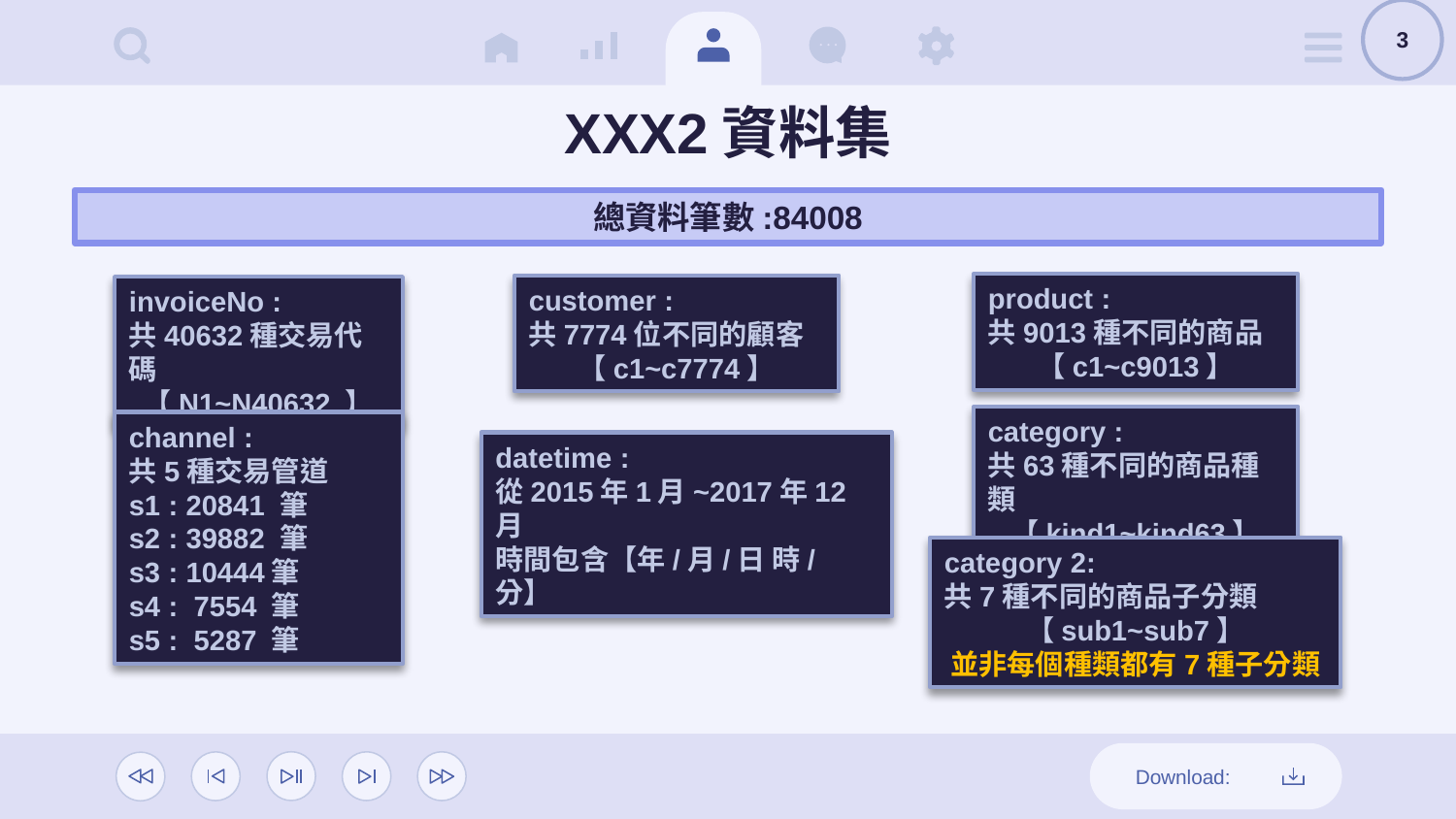

3
XXX2資料集
總資料筆數:84008
product :
共9013種不同的商品
【c1~c9013】
customer :
共7774位不同的顧客
【c1~c7774】
invoiceNo :
共40632種交易代碼
【N1~N40632 】
category :
共63種不同的商品種類
【kind1~kind63】
channel :
共5種交易管道
s1 : 20841 筆
s2 : 39882 筆
s3 : 10444筆
s4 :  7554 筆
s5 :  5287 筆
datetime :
從2015年1月~2017年12月
時間包含【年/月/日 時/分】
category 2:
共7種不同的商品子分類
【sub1~sub7】
並非每個種類都有7種子分類